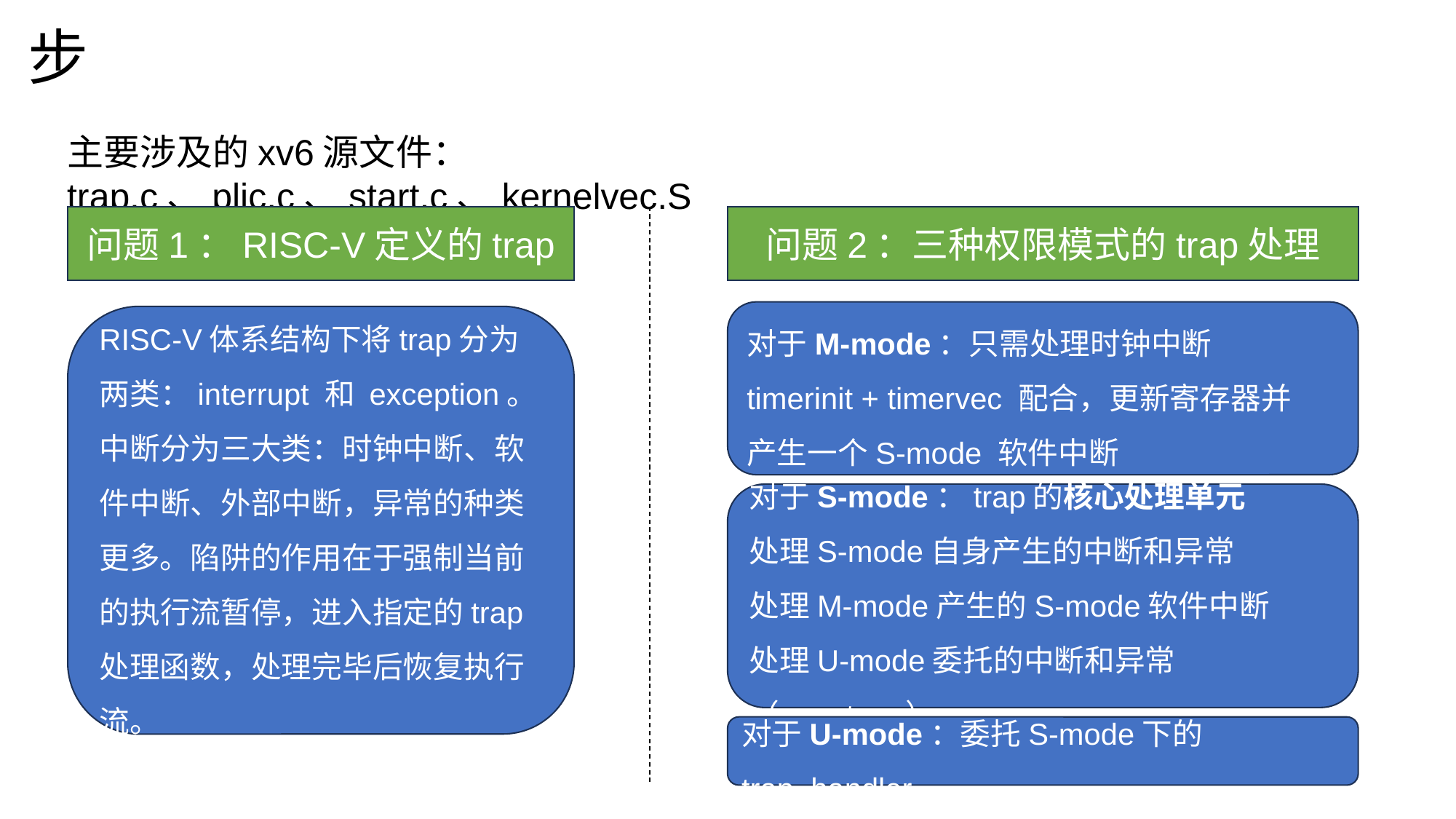

# 三、内核实现-3:中断异常处理初步
主要涉及的xv6源文件：trap.c、plic.c、start.c、kernelvec.S
问题1：RISC-V定义的trap
问题2：三种权限模式的trap处理
对于M-mode：只需处理时钟中断
timerinit + timervec 配合，更新寄存器并
产生一个S-mode 软件中断
RISC-V体系结构下将trap分为两类：interrupt 和 exception。中断分为三大类：时钟中断、软件中断、外部中断，异常的种类更多。陷阱的作用在于强制当前的执行流暂停，进入指定的trap处理函数，处理完毕后恢复执行流。
对于S-mode：trap的核心处理单元
处理S-mode自身产生的中断和异常
处理M-mode产生的S-mode软件中断
处理U-mode委托的中断和异常（usertrap）
对于U-mode：委托S-mode下的trap_handler